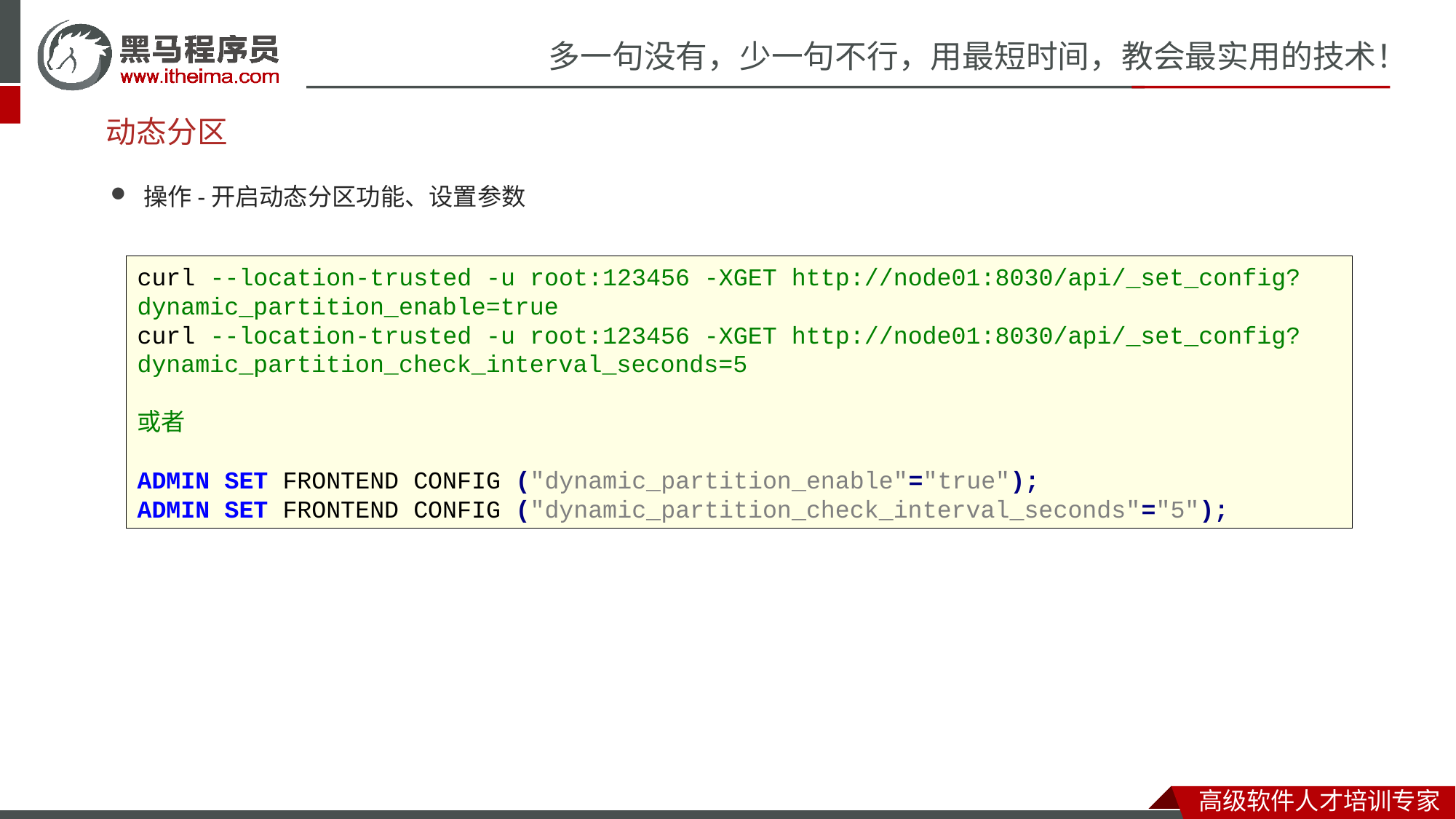

# 动态分区
操作-开启动态分区功能、设置参数
curl --location-trusted -u root:123456 -XGET http://node01:8030/api/_set_config?dynamic_partition_enable=true
curl --location-trusted -u root:123456 -XGET http://node01:8030/api/_set_config?dynamic_partition_check_interval_seconds=5

或者

ADMIN SET FRONTEND CONFIG ("dynamic_partition_enable"="true");
ADMIN SET FRONTEND CONFIG ("dynamic_partition_check_interval_seconds"="5");